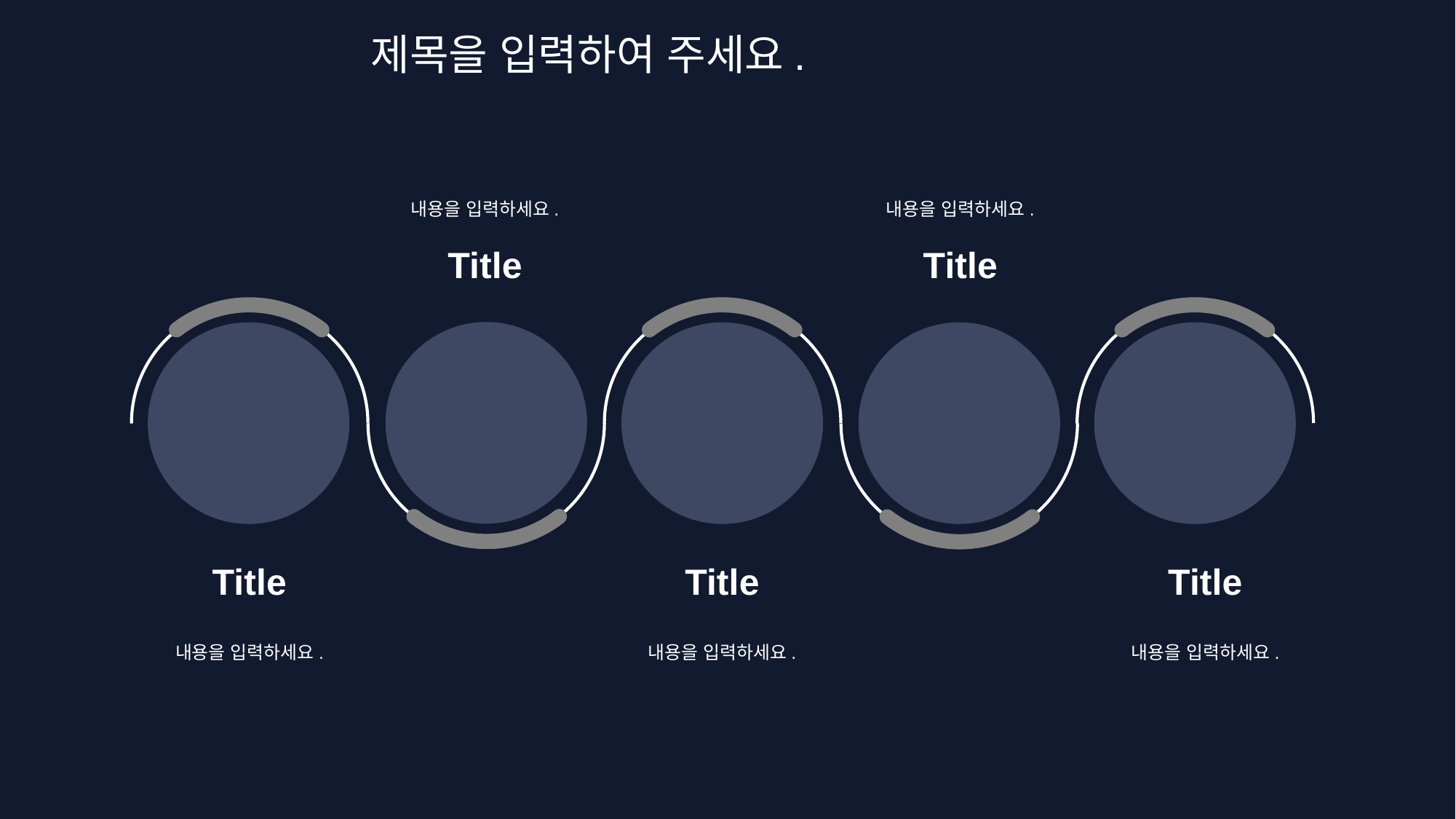

제목을 입력하여 주세요.
내용을 입력하세요.
내용을 입력하세요.
Title
Title

Title
Title
Title
내용을 입력하세요.
내용을 입력하세요.
내용을 입력하세요.